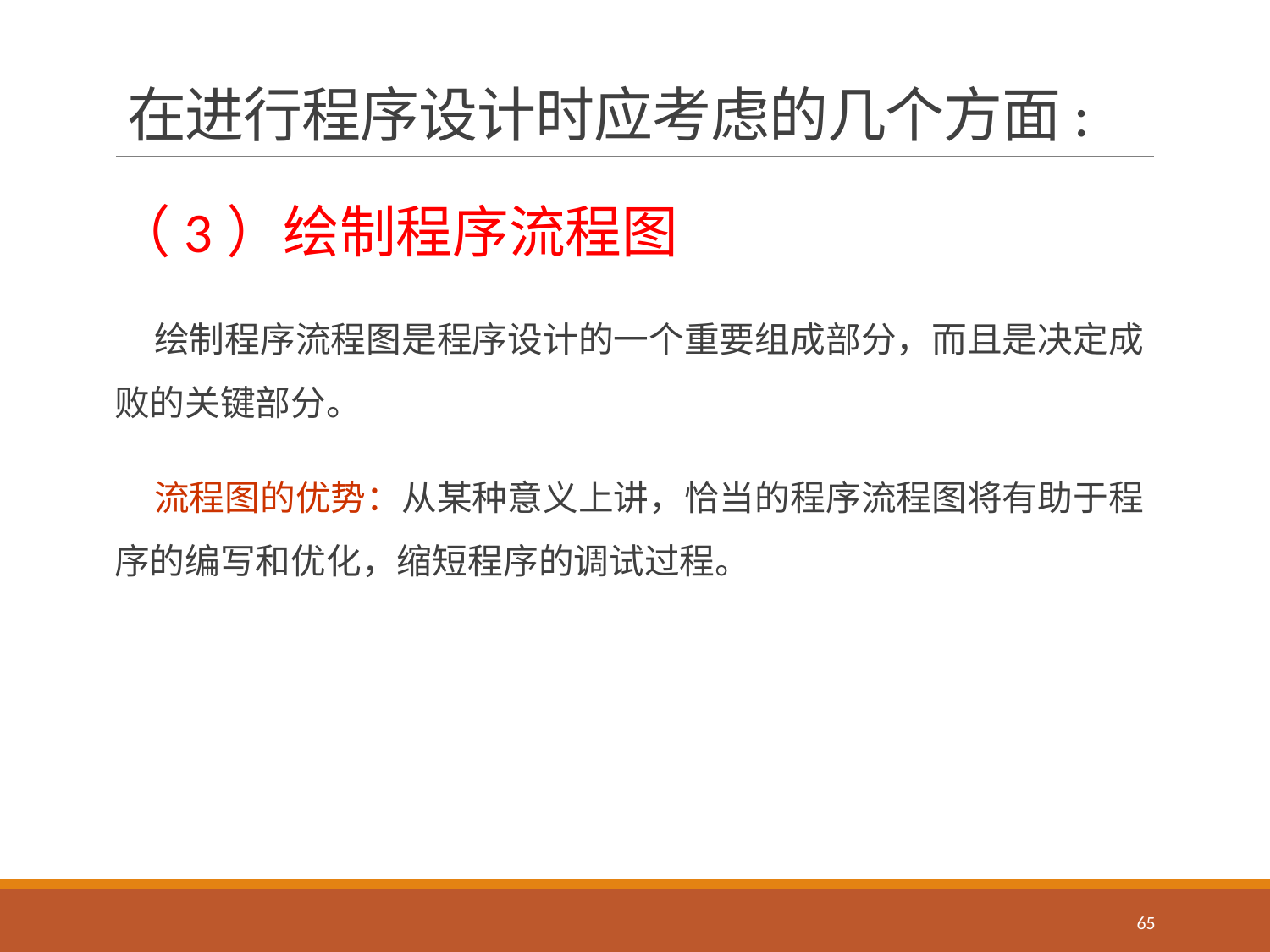

# 在进行程序设计时应考虑的几个方面:
（3）绘制程序流程图
    绘制程序流程图是程序设计的一个重要组成部分，而且是决定成败的关键部分。
    流程图的优势：从某种意义上讲，恰当的程序流程图将有助于程序的编写和优化，缩短程序的调试过程。
65